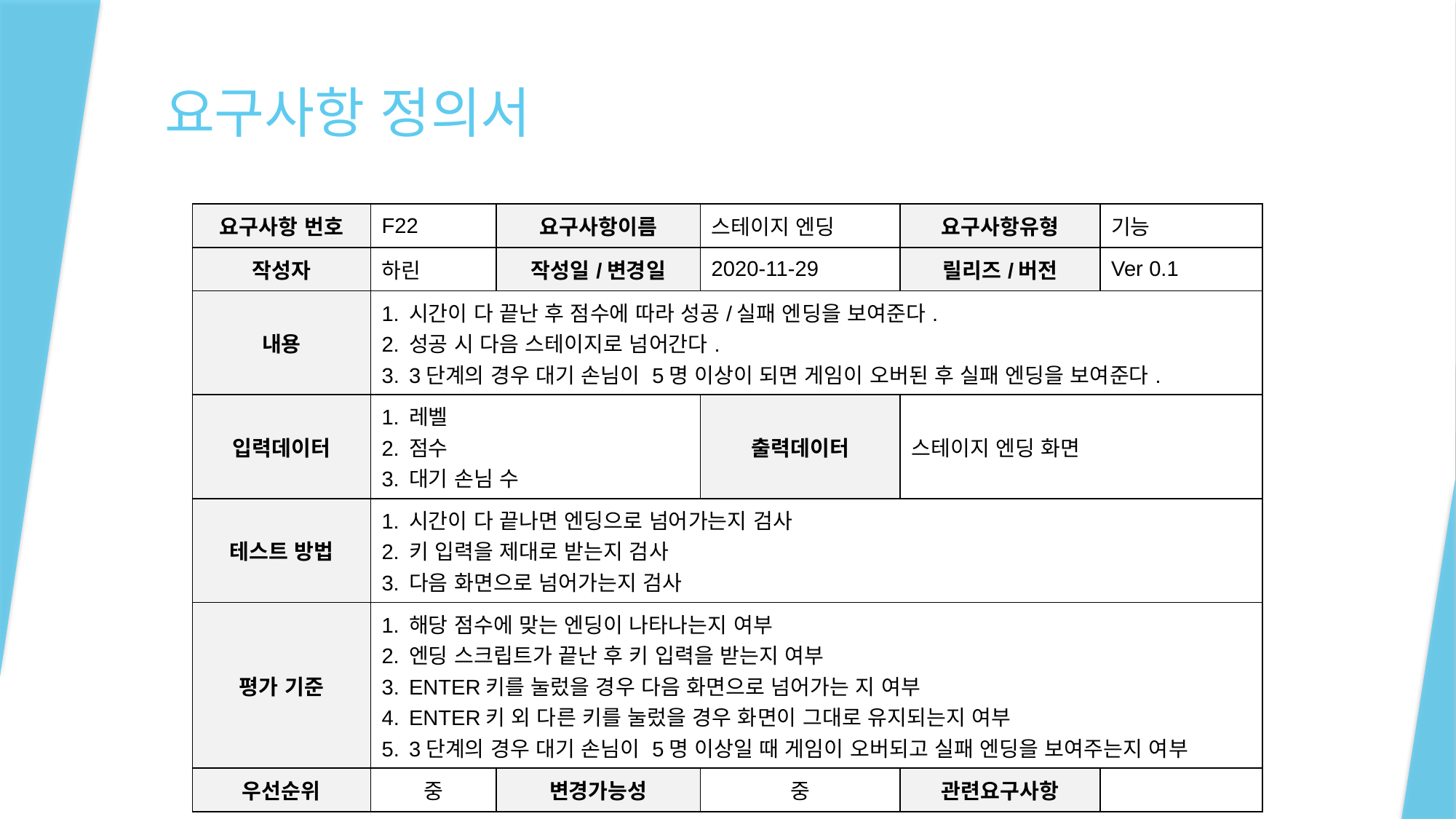

# 요구사항 정의서
| 요구사항 번호 | F22 | 요구사항이름 | 스테이지 엔딩 | 요구사항유형 | 기능 |
| --- | --- | --- | --- | --- | --- |
| 작성자 | 하린 | 작성일/변경일 | 2020-11-29 | 릴리즈/버전 | Ver 0.1 |
| 내용 | 시간이 다 끝난 후 점수에 따라 성공/실패 엔딩을 보여준다. 성공 시 다음 스테이지로 넘어간다. 3단계의 경우 대기 손님이 5명 이상이 되면 게임이 오버된 후 실패 엔딩을 보여준다. |  |  |  |  |
| 입력데이터 | 레벨 점수 대기 손님 수 |  | 출력데이터 | 스테이지 엔딩 화면 |  |
| 테스트 방법 | 시간이 다 끝나면 엔딩으로 넘어가는지 검사 키 입력을 제대로 받는지 검사 다음 화면으로 넘어가는지 검사 |  |  |  |  |
| 평가 기준 | 해당 점수에 맞는 엔딩이 나타나는지 여부 엔딩 스크립트가 끝난 후 키 입력을 받는지 여부 ENTER키를 눌렀을 경우 다음 화면으로 넘어가는 지 여부 ENTER키 외 다른 키를 눌렀을 경우 화면이 그대로 유지되는지 여부 3단계의 경우 대기 손님이 5명 이상일 때 게임이 오버되고 실패 엔딩을 보여주는지 여부 |  |  |  |  |
| 우선순위 | 중 | 변경가능성 | 중 | 관련요구사항 |  |